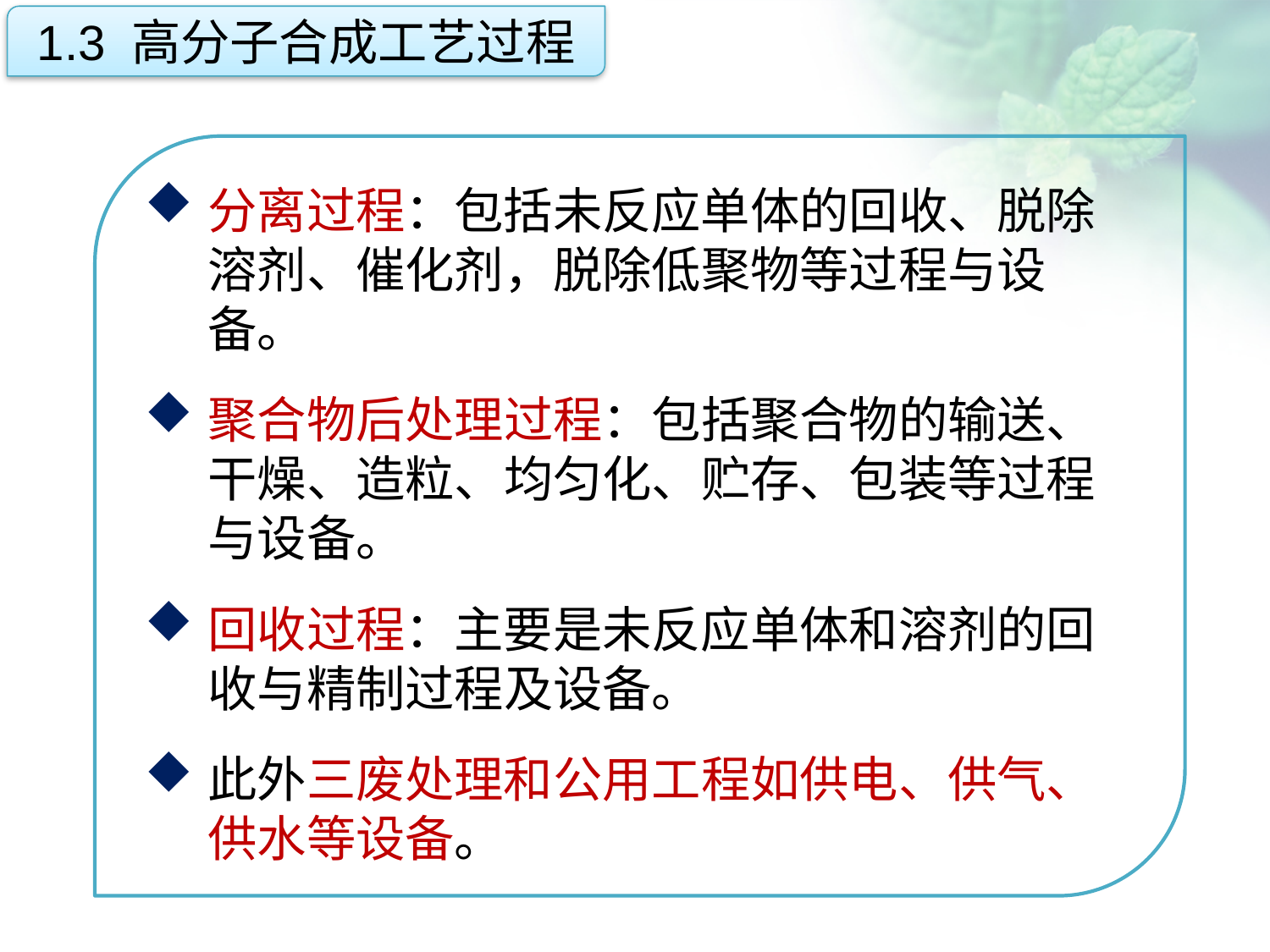

1.3 高分子合成工艺过程
分离过程：包括未反应单体的回收、脱除溶剂、催化剂，脱除低聚物等过程与设备。
聚合物后处理过程：包括聚合物的输送、干燥、造粒、均匀化、贮存、包装等过程与设备。
回收过程：主要是未反应单体和溶剂的回收与精制过程及设备。
此外三废处理和公用工程如供电、供气、 供水等设备。

点击添加文本
点击添加文本
点击添加文本
点击添加文本